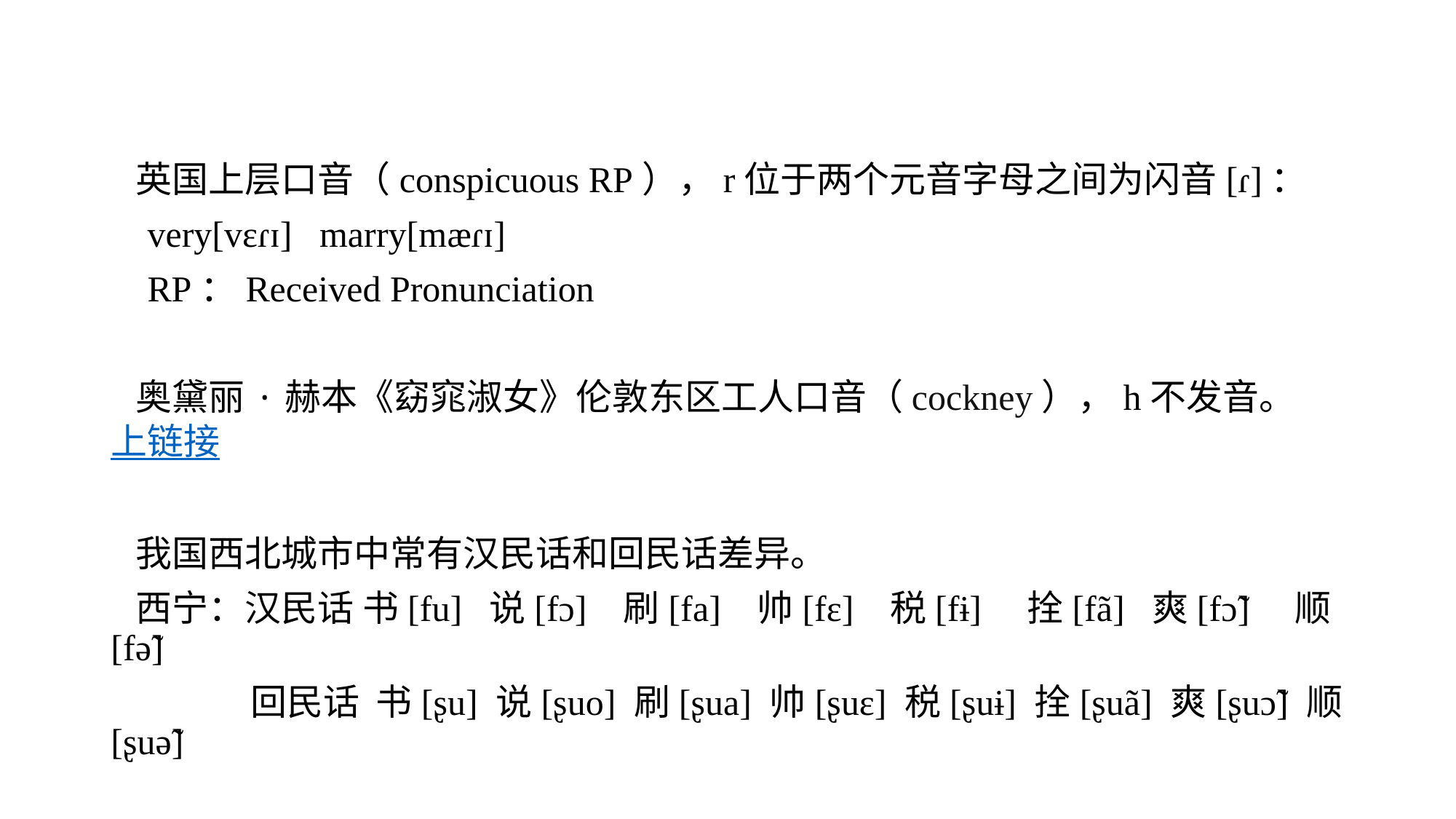

英国上层口音（conspicuous RP），r位于两个元音字母之间为闪音[ɾ]：
    very[vɛɾɪ]   marry[mæɾɪ]
    RP：Received Pronunciation

  奥黛丽·赫本《窈窕淑女》伦敦东区工人口音（cockney），h不发音。   上链接

  我国西北城市中常有汉民话和回民话差异。
  西宁：汉民话 书[fu]  说[fɔ]   刷[fa]   帅[fɛ]   税[fɨ]    拴[fã]  爽[fɔ̃]    顺[fə̃]
                回民话  书[ʂu] 说[ʂuo] 刷[ʂua] 帅[ʂuɛ] 税[ʂuɨ] 拴[ʂuã] 爽[ʂuɔ̃] 顺[ʂuə̃]